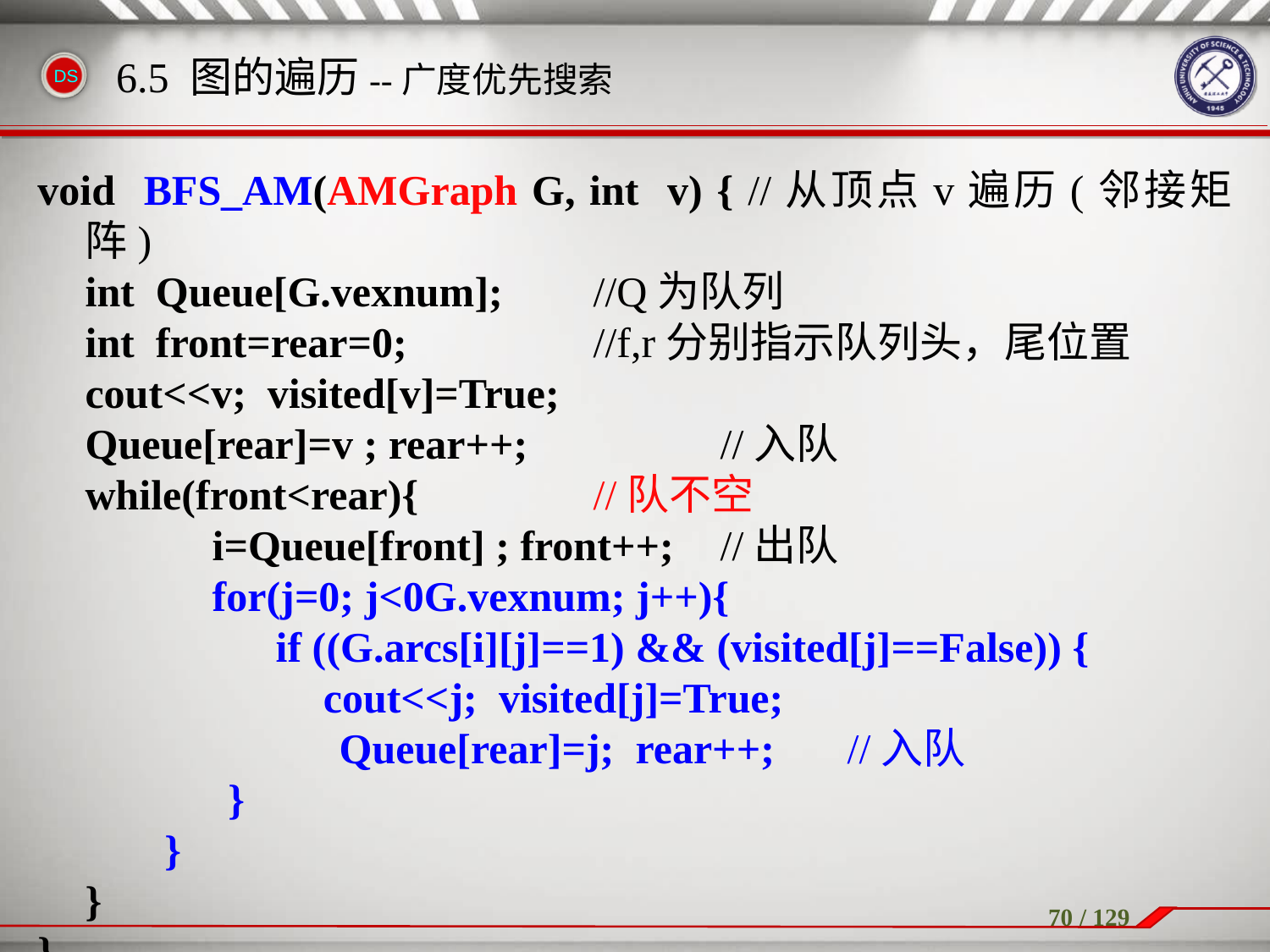

void  BFS_AM(AMGraph G, int  v) { //从顶点v遍历(邻接矩阵)
	int  Queue[G.vexnum];	//Q为队列
	int  front=rear=0;	    	//f,r分别指示队列头，尾位置
	cout<<v;  visited[v]=True;
	Queue[rear]=v ; rear++;       	//入队
	while(front<rear){		//队不空
		i=Queue[front] ; front++;   	//出队
		for(j=0; j<0G.vexnum; j++){
		      if ((G.arcs[i][j]==1) && (visited[j]==False)) {
		cout<<j;  visited[j]=True;
			Queue[rear]=j;  rear++;	//入队
      }
}
	}
}
6.5 图的遍历--广度优先搜索